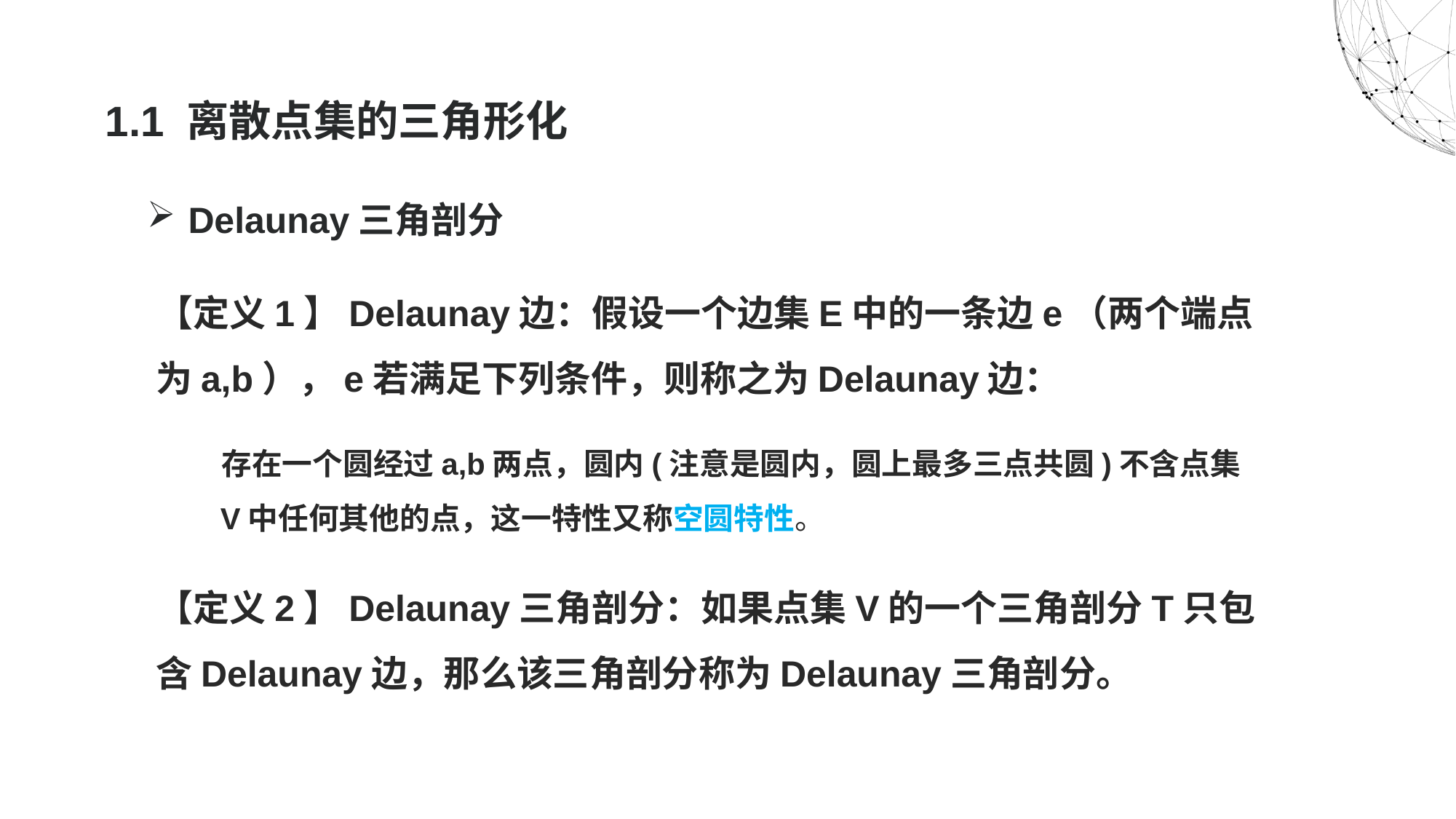

# 1.1 离散点集的三角形化
Delaunay三角剖分
【定义1】Delaunay边：假设一个边集E中的一条边e（两个端点为a,b），e若满足下列条件，则称之为Delaunay边：
存在一个圆经过a,b两点，圆内(注意是圆内，圆上最多三点共圆)不含点集V中任何其他的点，这一特性又称空圆特性。
【定义2】Delaunay三角剖分：如果点集V的一个三角剖分T只包含Delaunay边，那么该三角剖分称为Delaunay三角剖分。